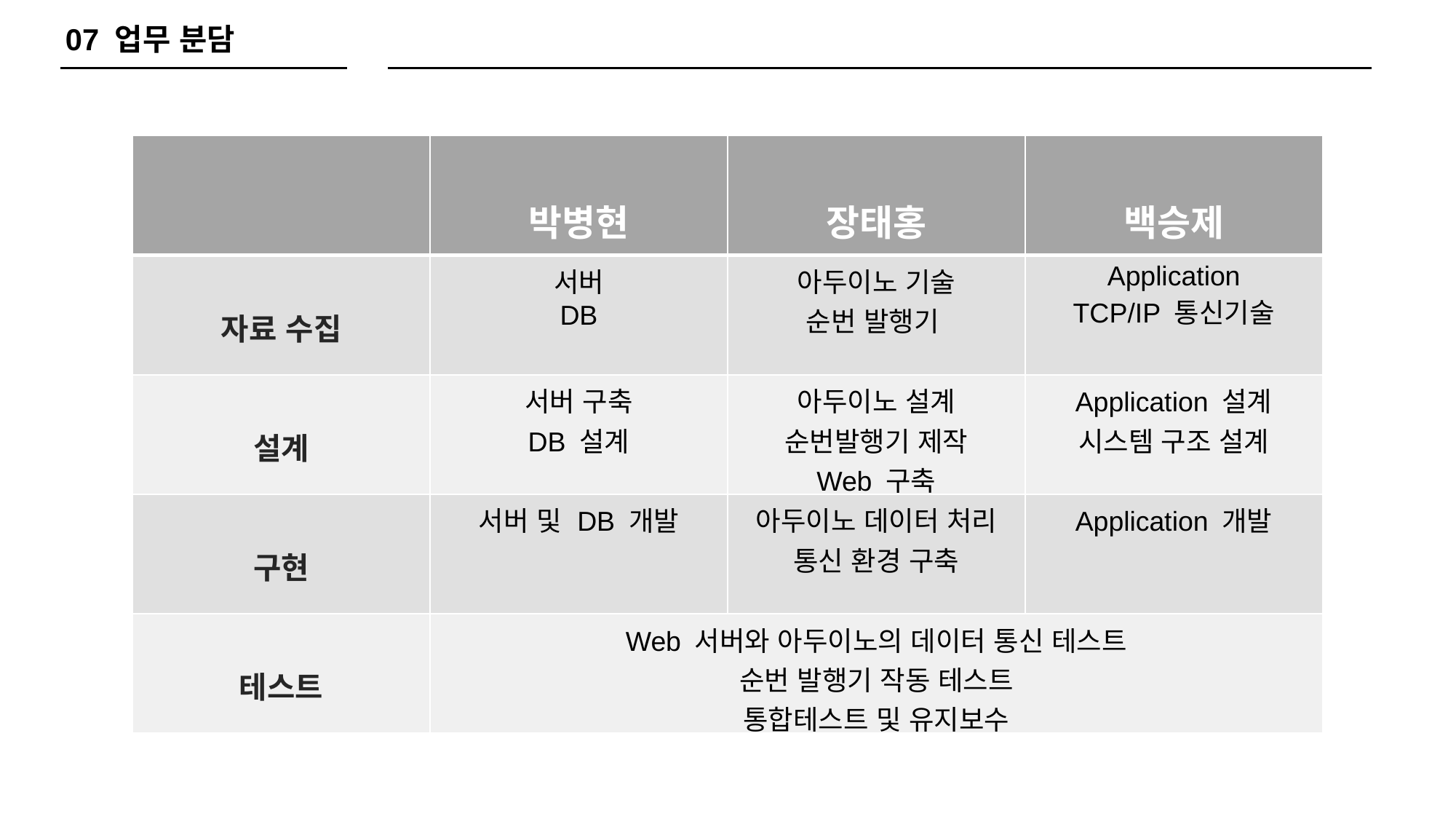

07 업무 분담
|  | 박병현 | 장태홍 | 백승제 |
| --- | --- | --- | --- |
| 자료 수집 | 서버 DB | 아두이노 기술 순번 발행기 | Application TCP/IP 통신기술 |
| 설계 | 서버 구축 DB 설계 | 아두이노 설계 순번발행기 제작 Web 구축 | Application 설계 시스템 구조 설계 |
| 구현 | 서버 및 DB 개발 | 아두이노 데이터 처리 통신 환경 구축 | Application 개발 |
| 테스트 | Web 서버와 아두이노의 데이터 통신 테스트 순번 발행기 작동 테스트 통합테스트 및 유지보수 |  |  |